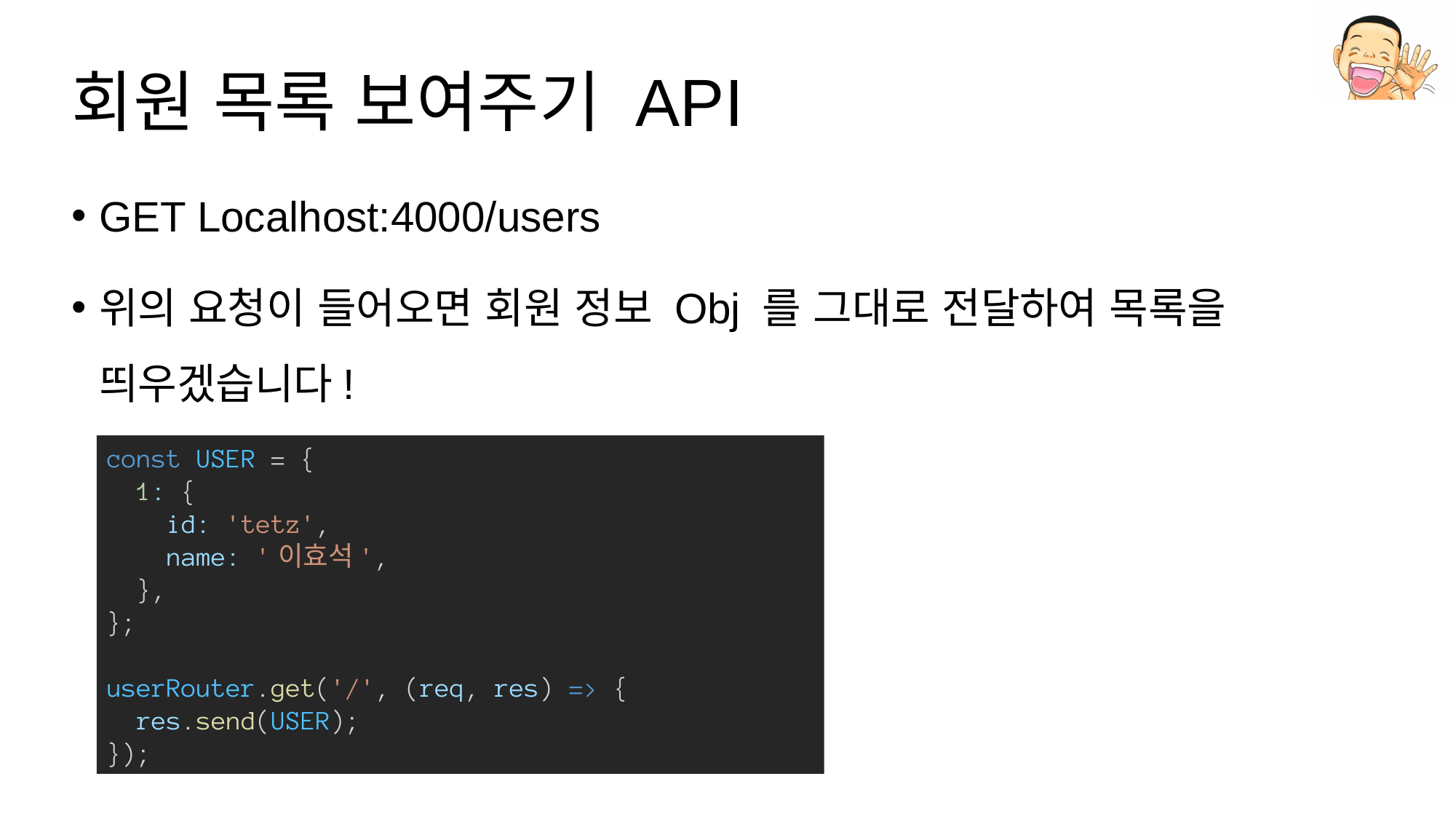

# 회원 목록 보여주기 API
GET Localhost:4000/users
위의 요청이 들어오면 회원 정보 Obj 를 그대로 전달하여 목록을 띄우겠습니다!
const USER = {
  1: {
    id: 'tetz',
    name: '이효석',
  },
};
userRouter.get('/', (req, res) => {
  res.send(USER);
});